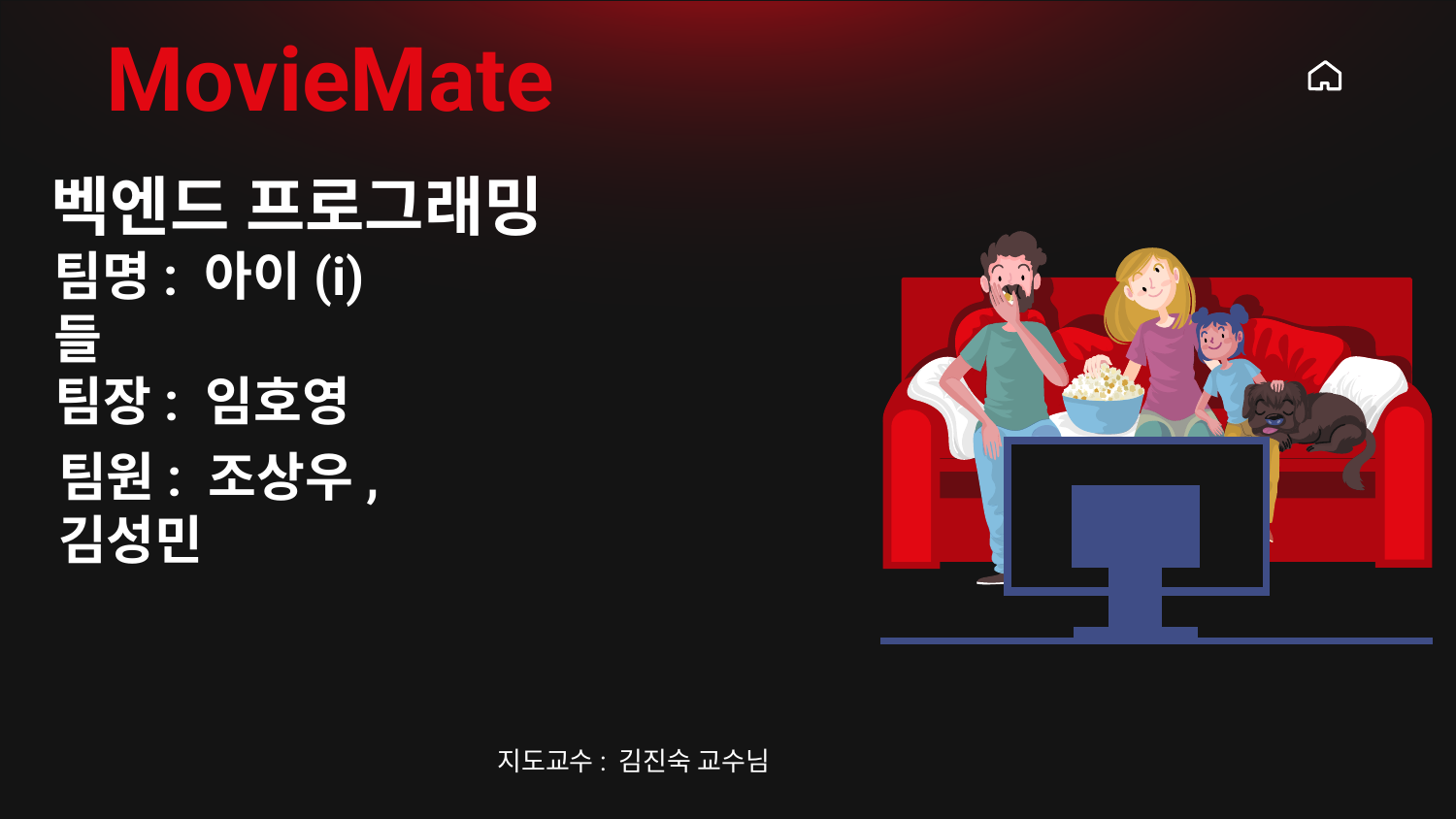

MovieMate

벡엔드 프로그래밍
팀명: 아이(i)들
팀장: 임호영
팀원: 조상우, 김성민
지도교수: 김진숙 교수님